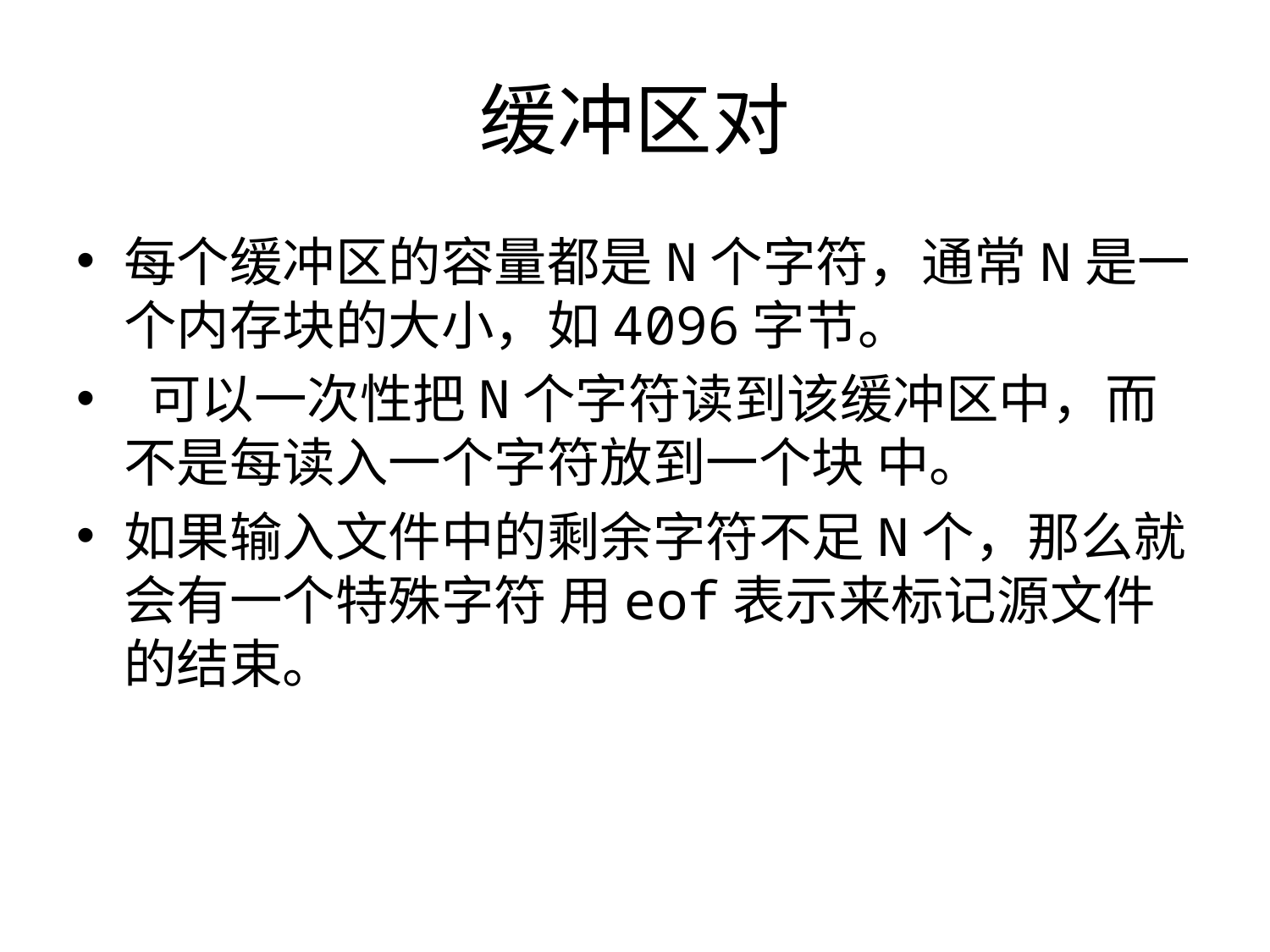

# 缓冲区对
每个缓冲区的容量都是N个字符，通常N是一个内存块的大小，如4096字节。
 可以一次性把N个字符读到该缓冲区中，而不是每读入一个字符放到一个块 中。
如果输入文件中的剩余字符不足N个，那么就会有一个特殊字符 用eof表示来标记源文件的结束。